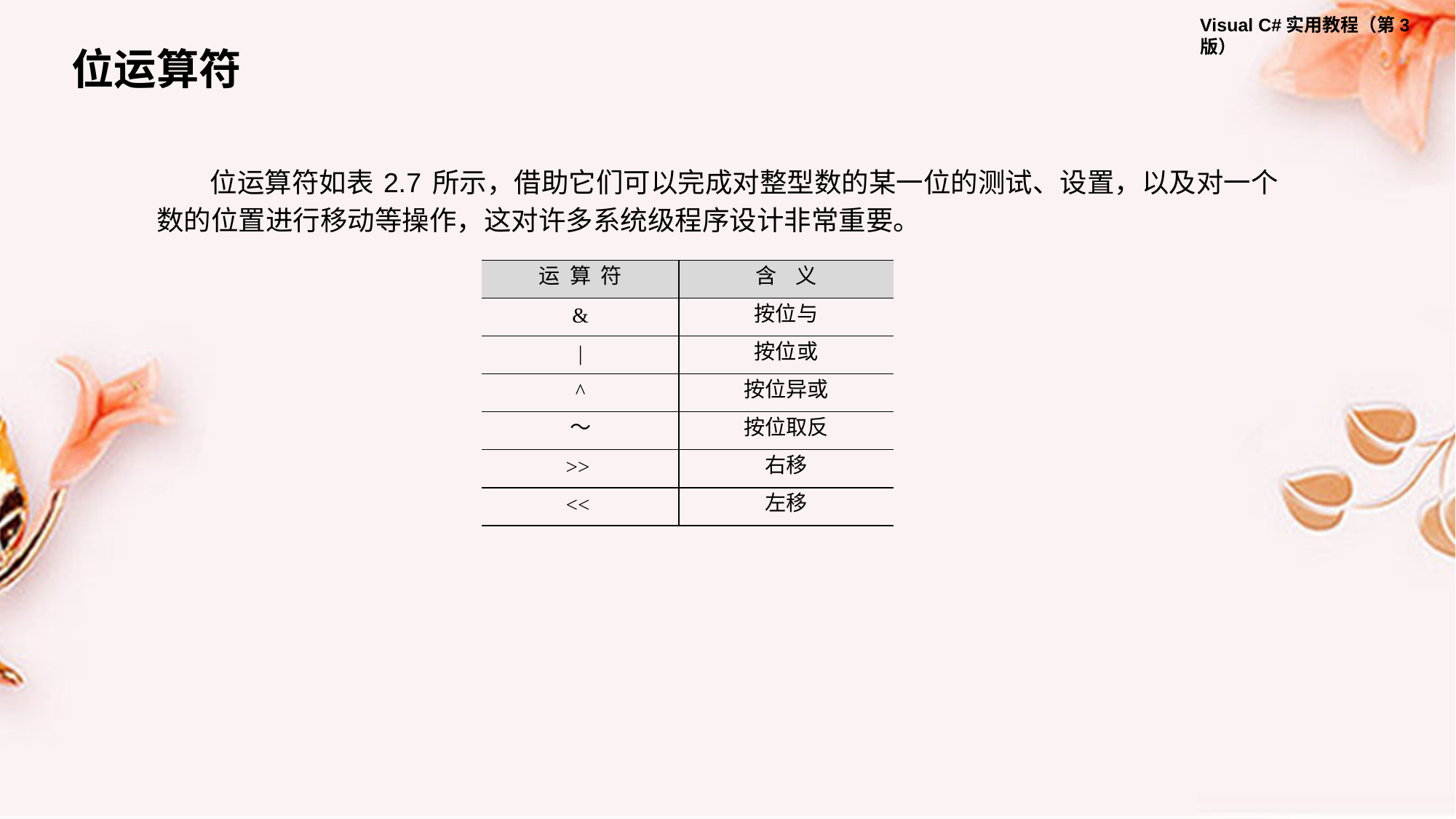

位运算符
位运算符如表 2.7 所示，借助它们可以完成对整型数的某一位的测试、设置，以及对一个数的位置进行移动等操作，这对许多系统级程序设计非常重要。
| 运 算 符 | 含 义 |
| --- | --- |
| & | 按位与 |
| | | 按位或 |
| ^ | 按位异或 |
| ～ | 按位取反 |
| >> | 右移 |
| << | 左移 |